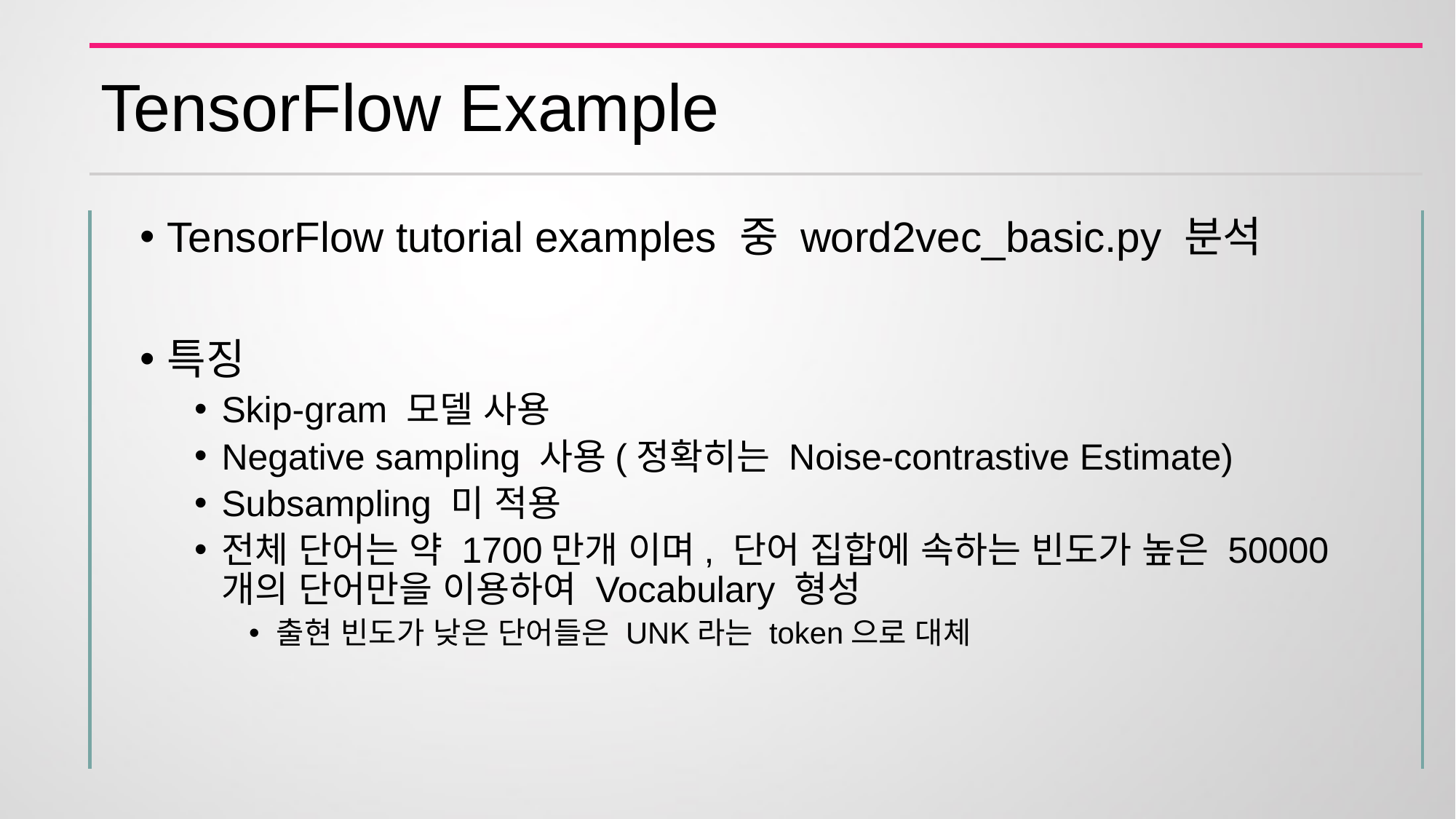

# TensorFlow Example
TensorFlow tutorial examples 중 word2vec_basic.py 분석

특징
Skip-gram 모델 사용
Negative sampling 사용(정확히는 Noise-contrastive Estimate)
Subsampling 미 적용
전체 단어는 약 1700만개 이며, 단어 집합에 속하는 빈도가 높은 50000개의 단어만을 이용하여 Vocabulary 형성
출현 빈도가 낮은 단어들은 UNK라는 token으로 대체